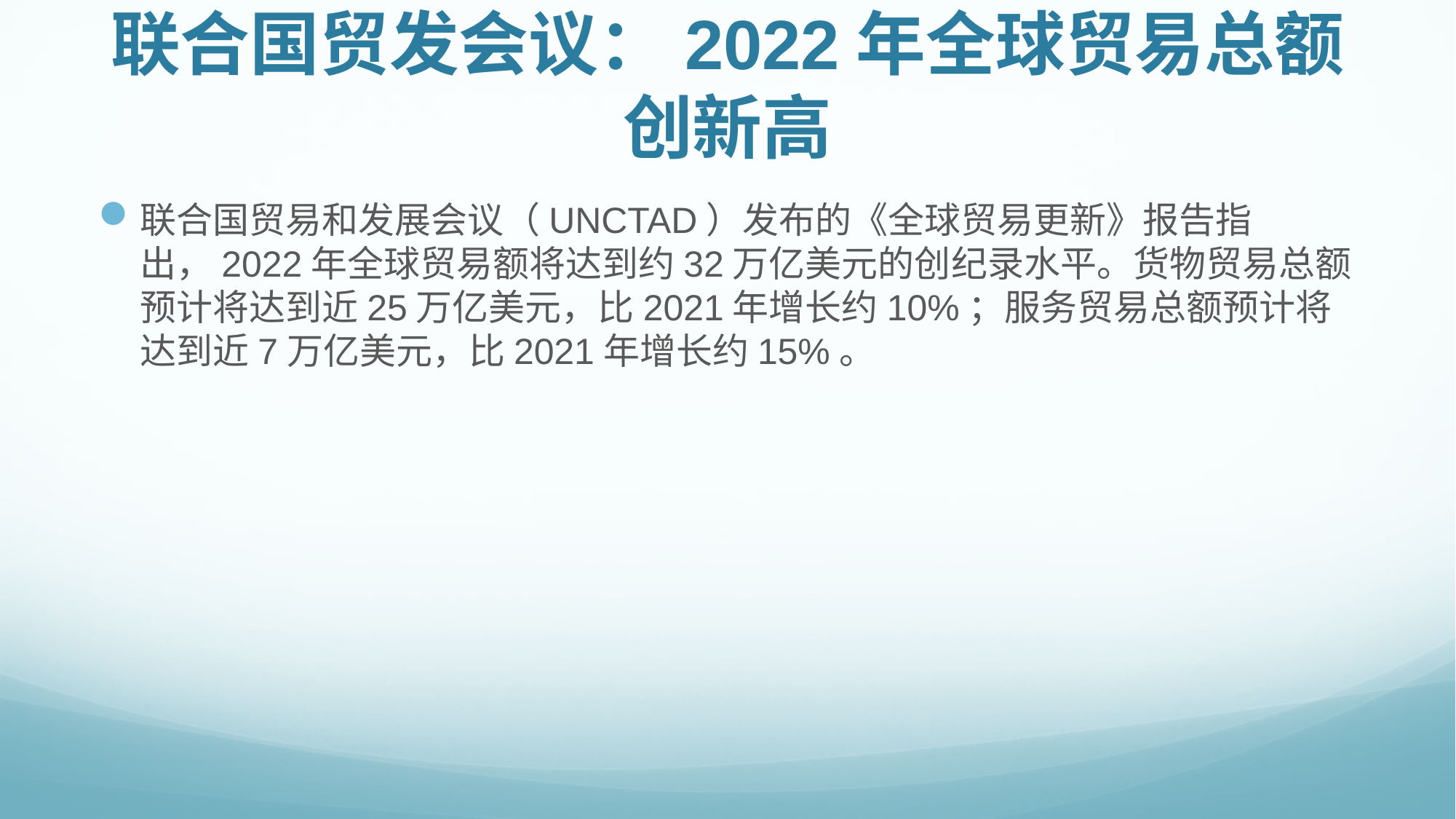

# 联合国贸发会议：2022年全球贸易总额创新高
联合国贸易和发展会议（UNCTAD）发布的《全球贸易更新》报告指出，2022年全球贸易额将达到约32万亿美元的创纪录水平。货物贸易总额预计将达到近25万亿美元，比2021年增长约10%；服务贸易总额预计将达到近7万亿美元，比2021年增长约15%。